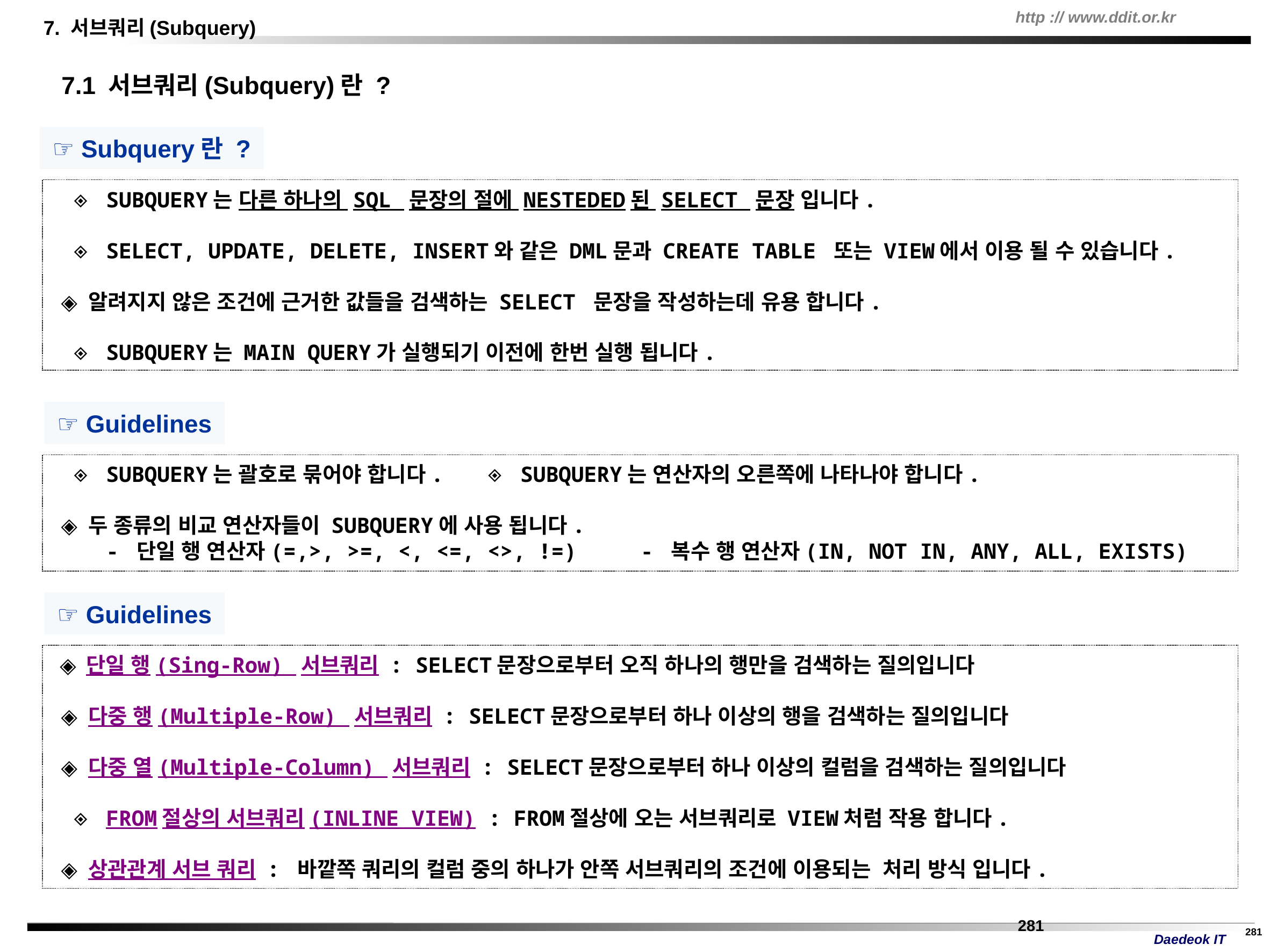

7. 서브쿼리(Subquery)
 7.1 서브쿼리(Subquery)란 ?
☞ Subquery란 ?
 ◈ SUBQUERY는 다른 하나의 SQL 문장의 절에 NESTEDED된 SELECT 문장 입니다.

 ◈ SELECT, UPDATE, DELETE, INSERT와 같은 DML문과 CREATE TABLE 또는 VIEW에서 이용 될 수 있습니다.

 ◈ 알려지지 않은 조건에 근거한 값들을 검색하는 SELECT 문장을 작성하는데 유용 합니다.

 ◈ SUBQUERY는 MAIN QUERY가 실행되기 이전에 한번 실행 됩니다.
☞ Guidelines
 ◈ SUBQUERY는 괄호로 묶어야 합니다.   ◈ SUBQUERY는 연산자의 오른쪽에 나타나야 합니다.

 ◈ 두 종류의 비교 연산자들이 SUBQUERY에 사용 됩니다.
    - 단일 행 연산자(=,>, >=, <, <=, <>, !=)     - 복수 행 연산자(IN, NOT IN, ANY, ALL, EXISTS)

☞ Guidelines
 ◈ 단일 행(Sing-Row) 서브쿼리 : SELECT문장으로부터 오직 하나의 행만을 검색하는 질의입니다
 ◈ 다중 행(Multiple-Row) 서브쿼리 : SELECT문장으로부터 하나 이상의 행을 검색하는 질의입니다
 ◈ 다중 열(Multiple-Column) 서브쿼리 : SELECT문장으로부터 하나 이상의 컬럼을 검색하는 질의입니다
 ◈ FROM절상의 서브쿼리(INLINE VIEW) : FROM절상에 오는 서브쿼리로 VIEW처럼 작용 합니다.
 ◈ 상관관계 서브 쿼리 : 바깥쪽 쿼리의 컬럼 중의 하나가 안쪽 서브쿼리의 조건에 이용되는  처리 방식 입니다.
281